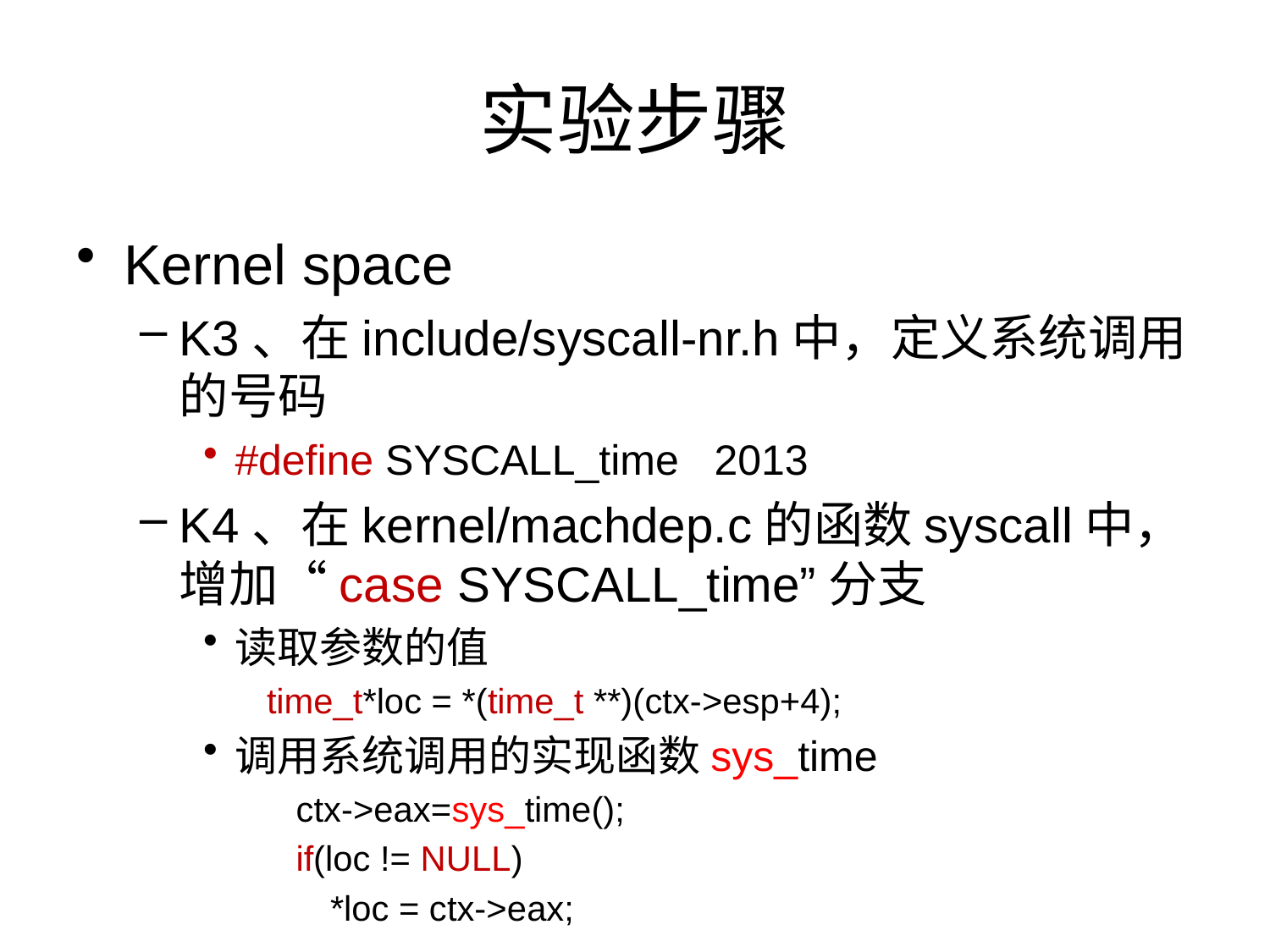

# 实验步骤
Kernel space
K3、在include/syscall-nr.h中，定义系统调用的号码
#define SYSCALL_time   2013
K4、在kernel/machdep.c的函数syscall中，增加“case SYSCALL_time”分支
读取参数的值
time_t*loc = *(time_t **)(ctx->esp+4);
调用系统调用的实现函数sys_time
   ctx->eax=sys_time();
   if(loc != NULL)
*loc = ctx->eax;